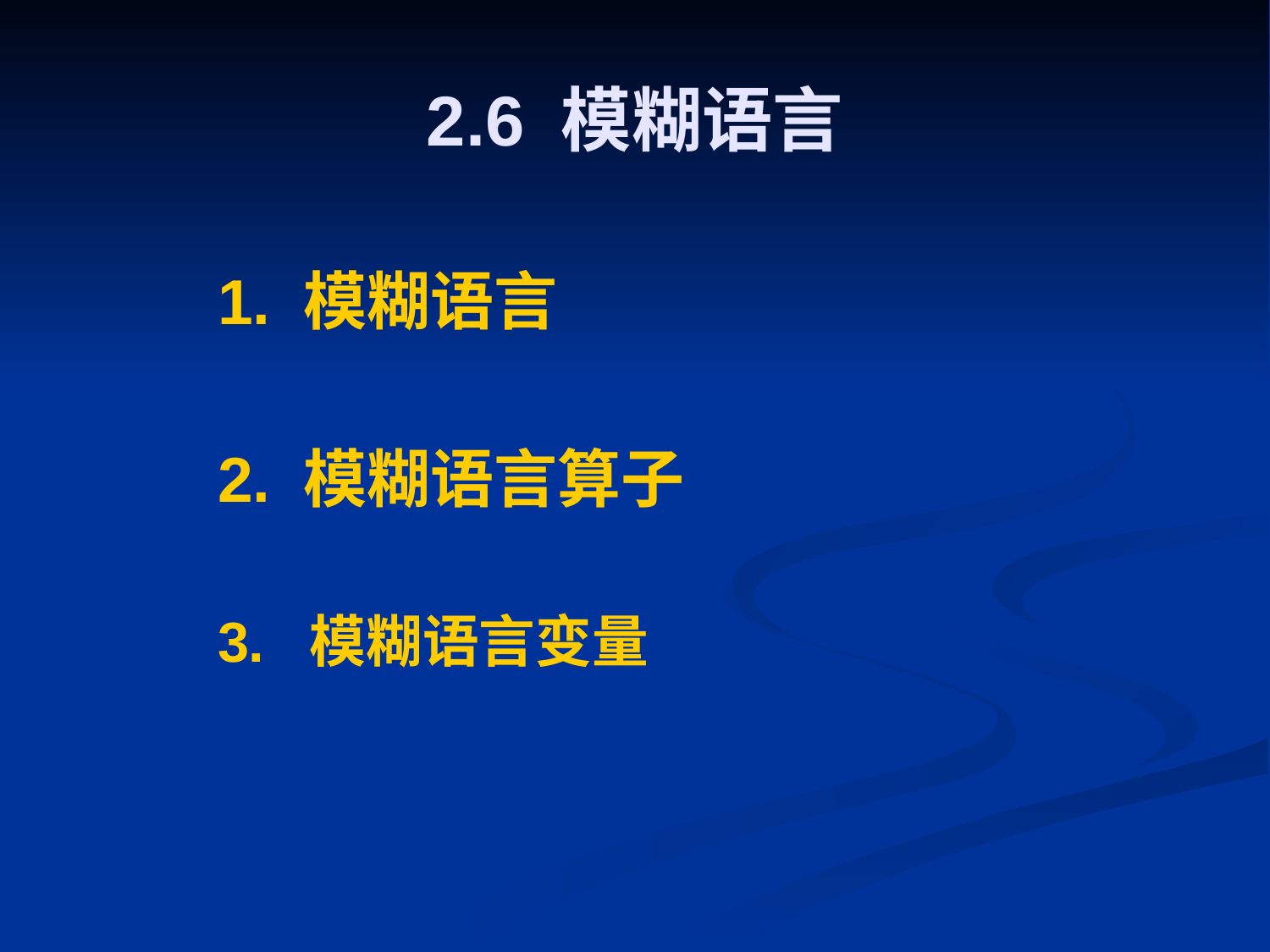

# 2.6 模糊语言

1. 模糊语言

2. 模糊语言算子

3.  模糊语言变量